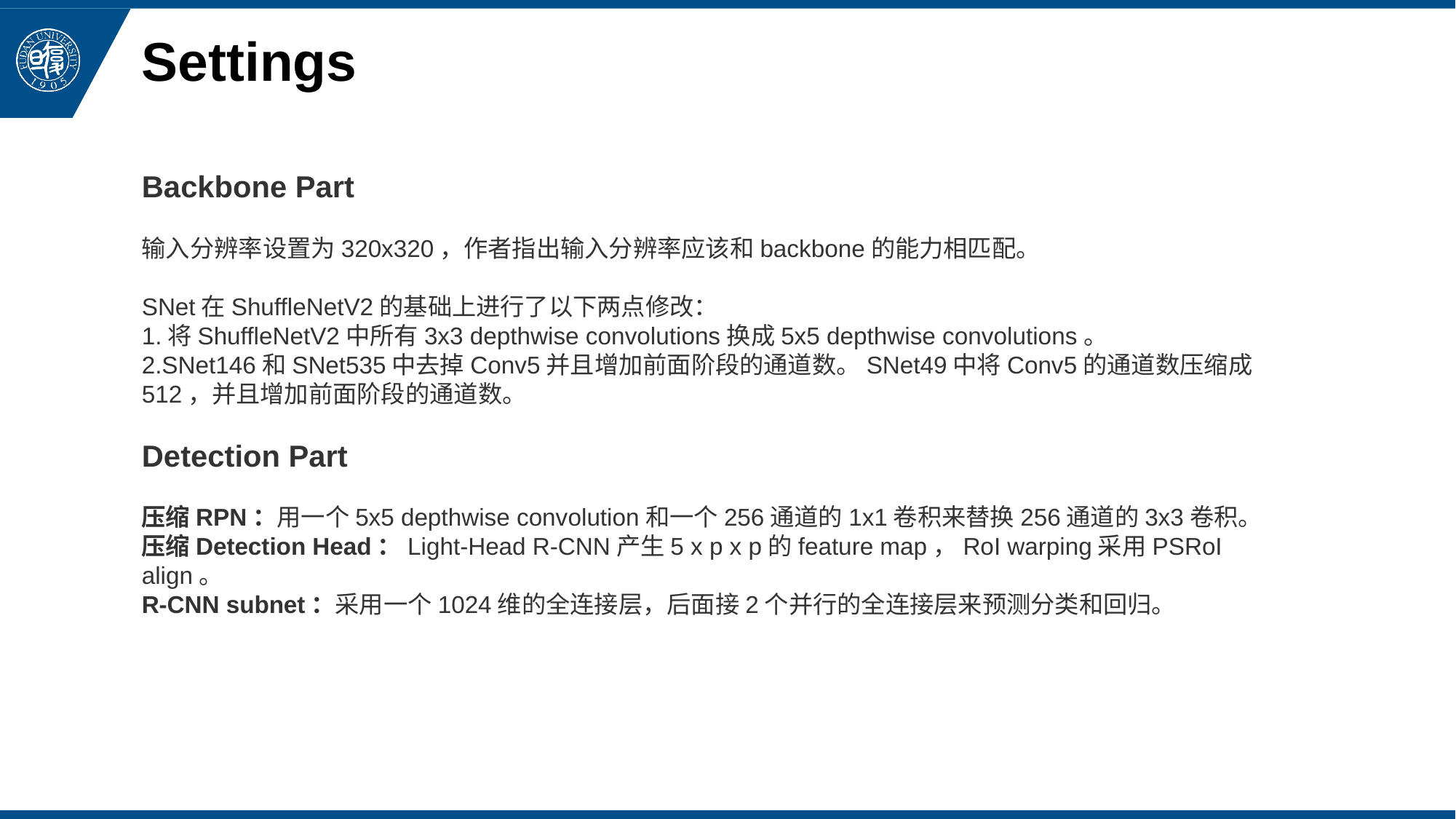

# Settings
Backbone Part

输入分辨率设置为320x320，作者指出输入分辨率应该和backbone的能力相匹配。

SNet在ShuffleNetV2的基础上进行了以下两点修改：
1.将ShuffleNetV2中所有3x3 depthwise convolutions换成5x5 depthwise convolutions。
2.SNet146和SNet535中去掉Conv5并且增加前面阶段的通道数。SNet49中将Conv5的通道数压缩成512，并且增加前面阶段的通道数。

Detection Part

压缩RPN：用一个5x5 depthwise convolution和一个256通道的1x1卷积来替换256通道的3x3卷积。
压缩Detection Head：Light-Head R-CNN产生5 x p x p的feature map，RoI warping采用PSRoI align。
R-CNN subnet：采用一个1024维的全连接层，后面接2个并行的全连接层来预测分类和回归。